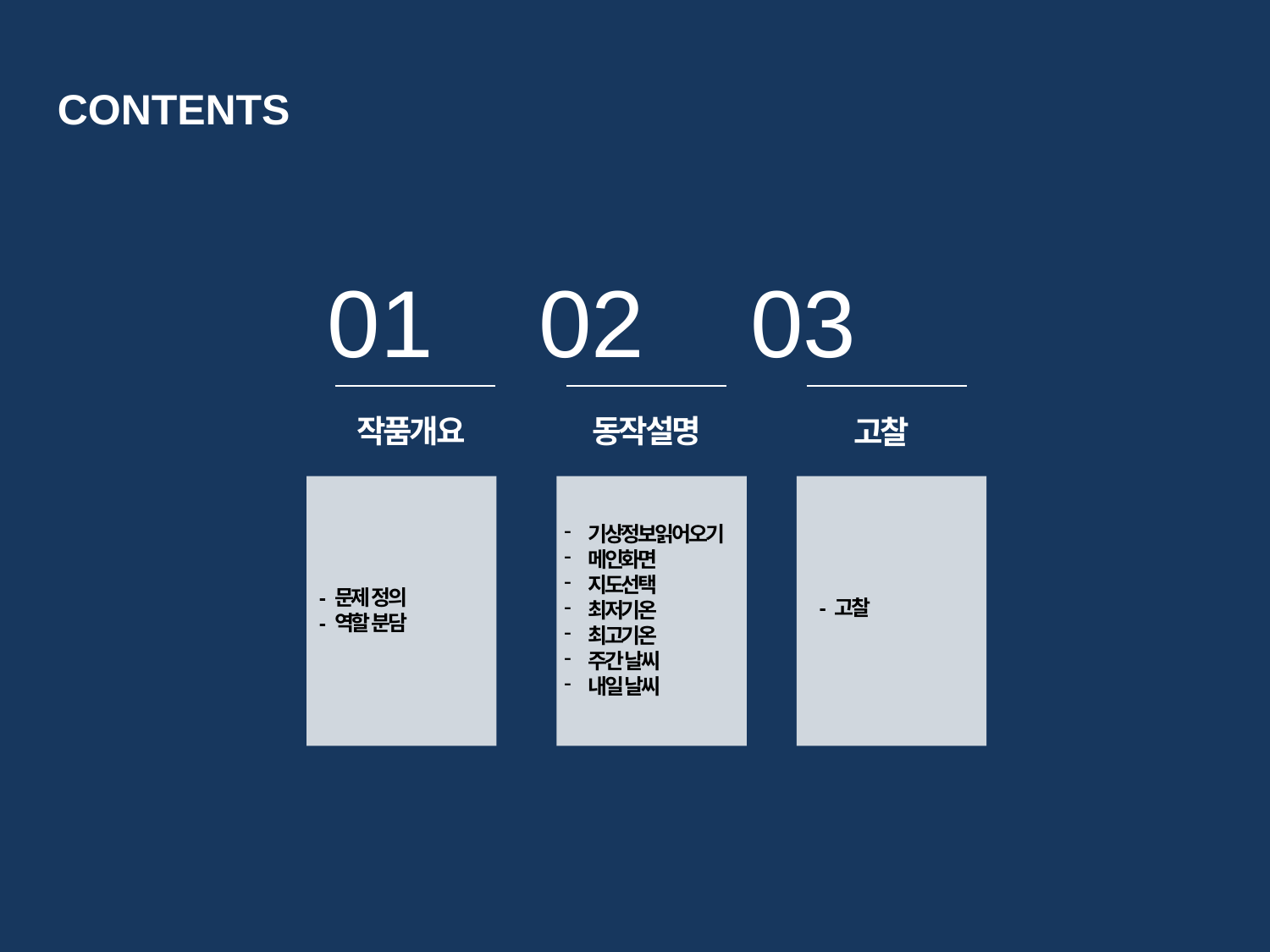

CONTENTS
01    02    03
작품개요
동작설명
고찰

기상정보읽어오기
메인화면
지도선택
최저기온
최고기온
주간 날씨
내일 날씨

- 문제 정의
- 역할 분담
- 고찰